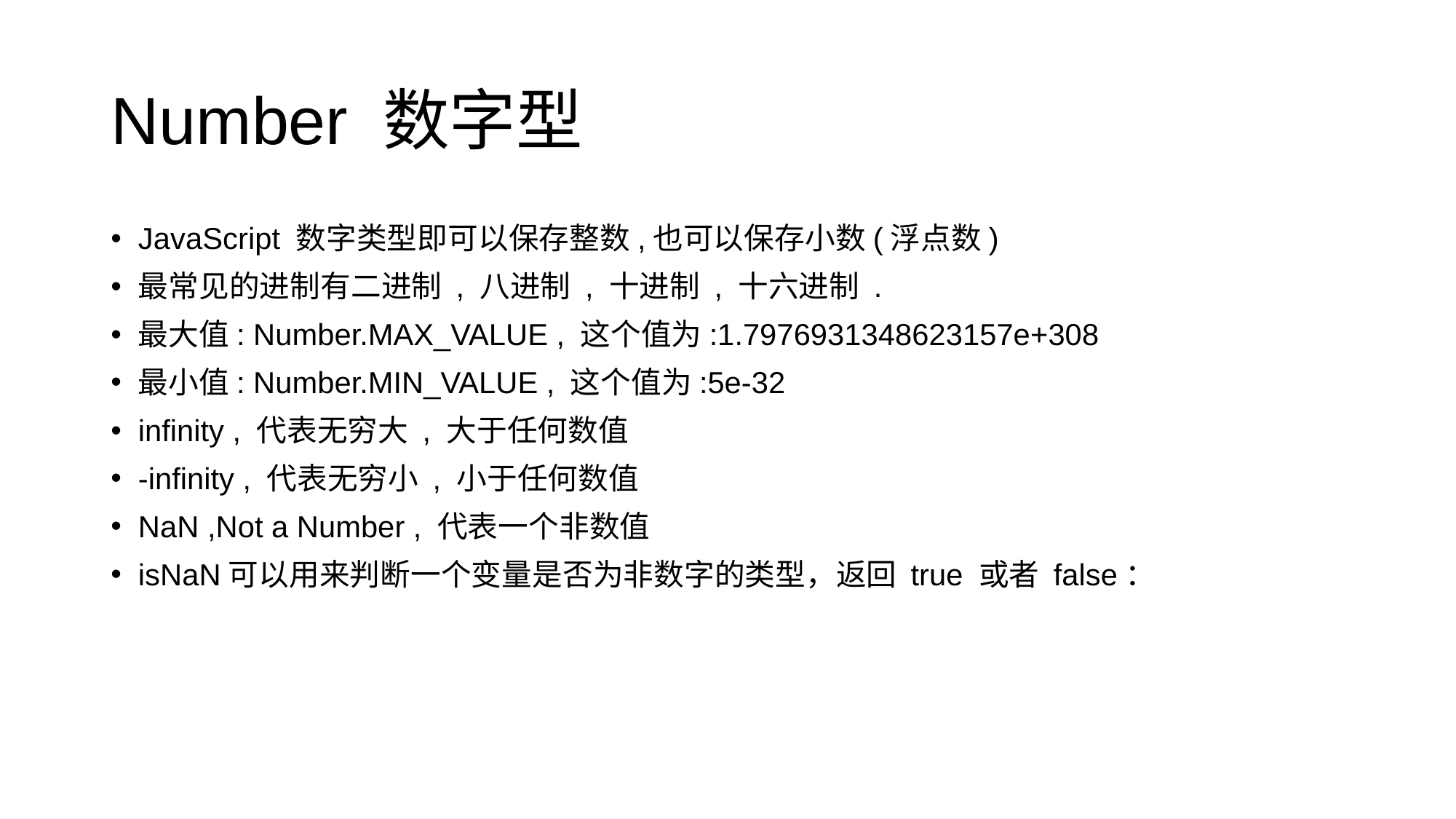

# Number 数字型
JavaScript 数字类型即可以保存整数,也可以保存小数(浮点数)
最常见的进制有二进制 , 八进制 , 十进制 , 十六进制 .
最大值: Number.MAX_VALUE , 这个值为:1.7976931348623157e+308
最小值: Number.MIN_VALUE , 这个值为:5e-32
infinity , 代表无穷大 , 大于任何数值
-infinity , 代表无穷小 , 小于任何数值
NaN ,Not a Number , 代表一个非数值
isNaN可以用来判断一个变量是否为非数字的类型，返回 true 或者 false：